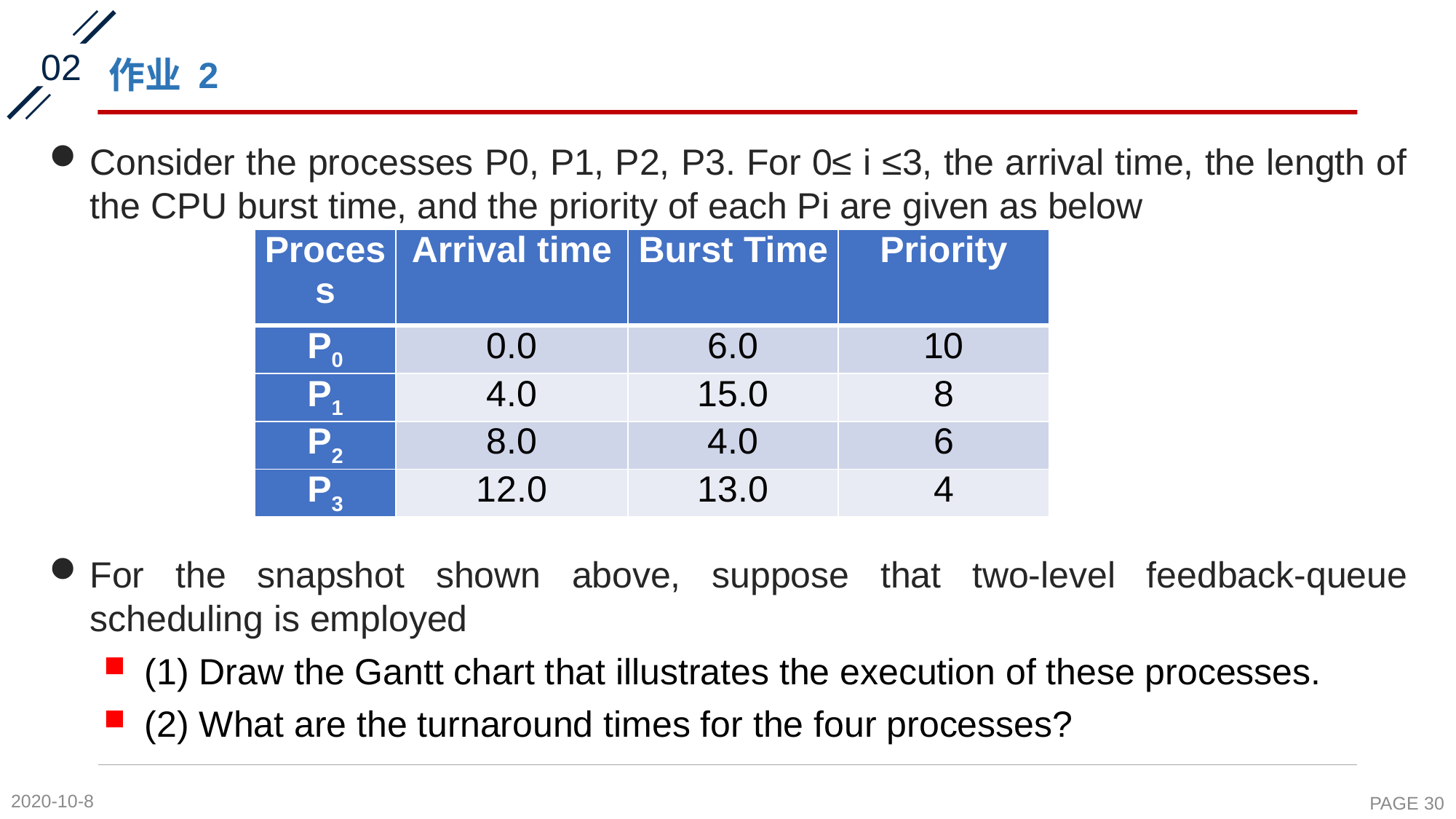

02
# 作业 2
Consider the processes P0, P1, P2, P3. For 0≤ i ≤3, the arrival time, the length of the CPU burst time, and the priority of each Pi are given as below

For the snapshot shown above, suppose that two-level feedback-queue scheduling is employed
(1) Draw the Gantt chart that illustrates the execution of these processes.
(2) What are the turnaround times for the four processes?
| Process | Arrival time | Burst Time | Priority |
| --- | --- | --- | --- |
| P0 | 0.0 | 6.0 | 10 |
| P1 | 4.0 | 15.0 | 8 |
| P2 | 8.0 | 4.0 | 6 |
| P3 | 12.0 | 13.0 | 4 |

2020-10-8
PAGE 30